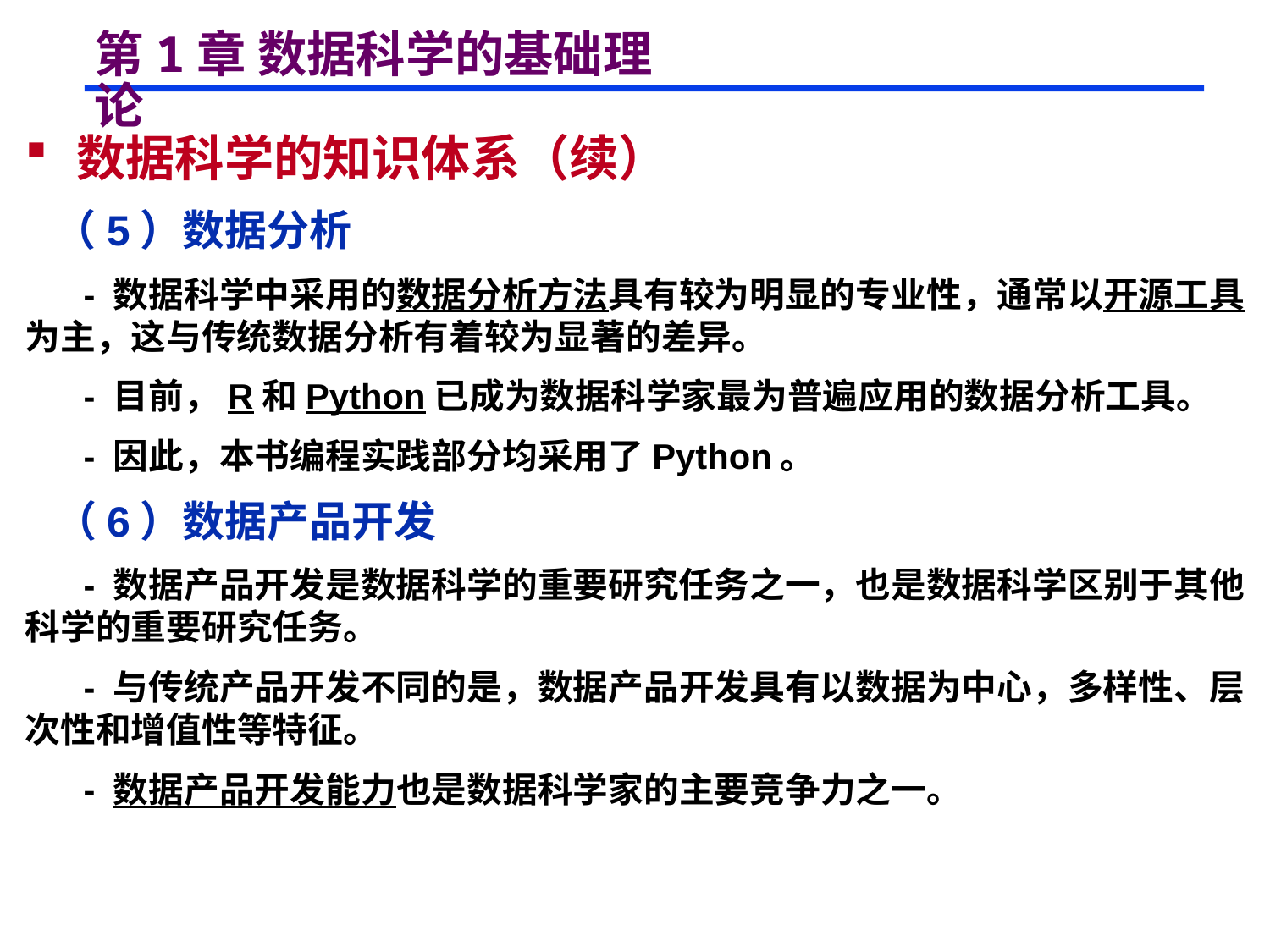

# 第1章 数据科学的基础理论
 数据科学的知识体系（续）
  （5）数据分析
      - 数据科学中采用的数据分析方法具有较为明显的专业性，通常以开源工具为主，这与传统数据分析有着较为显著的差异。
      - 目前，R和Python已成为数据科学家最为普遍应用的数据分析工具。
      - 因此，本书编程实践部分均采用了Python。
  （6）数据产品开发
      - 数据产品开发是数据科学的重要研究任务之一，也是数据科学区别于其他科学的重要研究任务。
      - 与传统产品开发不同的是，数据产品开发具有以数据为中心，多样性、层次性和增值性等特征。
      - 数据产品开发能力也是数据科学家的主要竞争力之一。